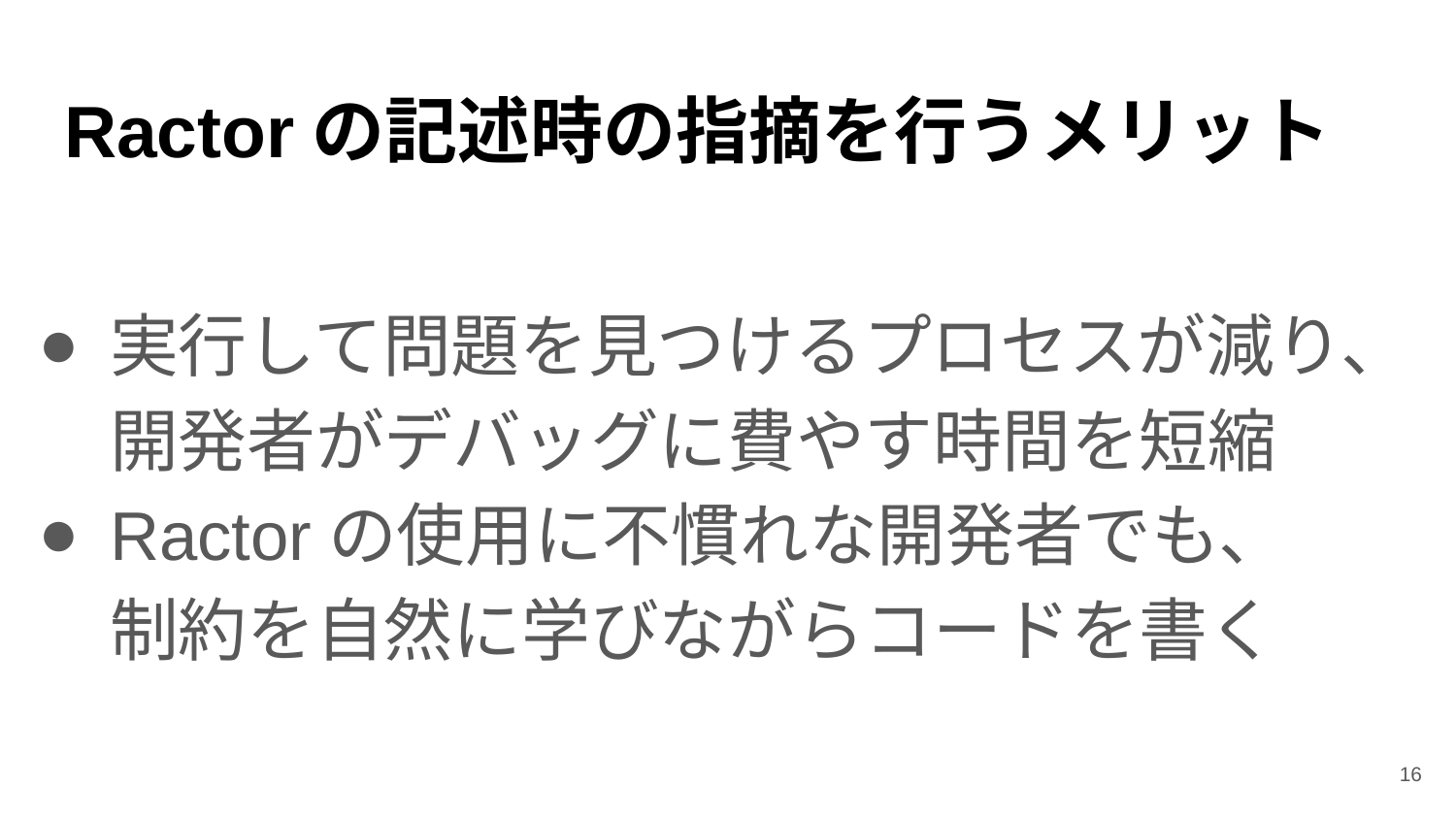

# Ractorの記述時の指摘を行うメリット
実行して問題を見つけるプロセスが減り、開発者がデバッグに費やす時間を短縮
Ractorの使用に不慣れな開発者でも、
制約を自然に学びながらコードを書く
16